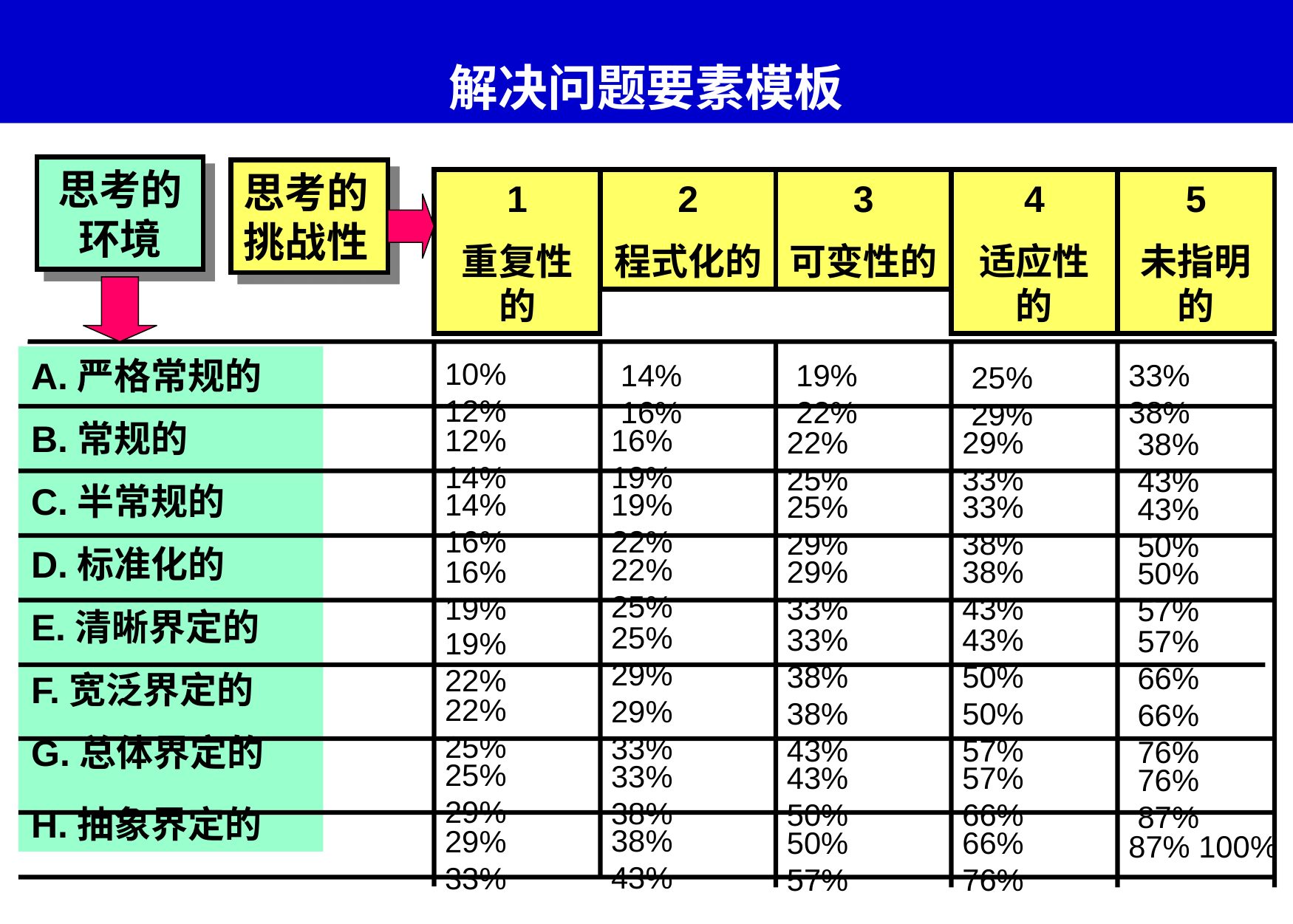

# 解决问题要素模板
思考的环境
思考的挑战性
O 任务
1
重复性的
2
程式化的
3
可变性的
4
适应性的
5
未指明的

A.严格常规的
B.常规的
C.半常规的
D.标准化的
E.清晰界定的
F.宽泛界定的
G.总体界定的
H.抽象界定的
10%  12%
14%  16%
19%  22%
33%  38%
25%  29%

12%  14%
16%  19%
22%  25%
29%  33%
38%  43%

14%  16%
19%  22%
25%  29%
33%  38%
43%  50%

22%  25%
16%  19%
29%  33%
38%  43%
50%  57%

25%  29%
33%  38%
43%  50%
57%  66%
19%  22%

22%  25%
29%  33%
38%  43%
50%  57%
66%  76%

25%  29%
33%  38%
43%  50%
57%  66%
76%  87%

38%  43%
29%  33%
50%  57%
66%  76%
87% 100%